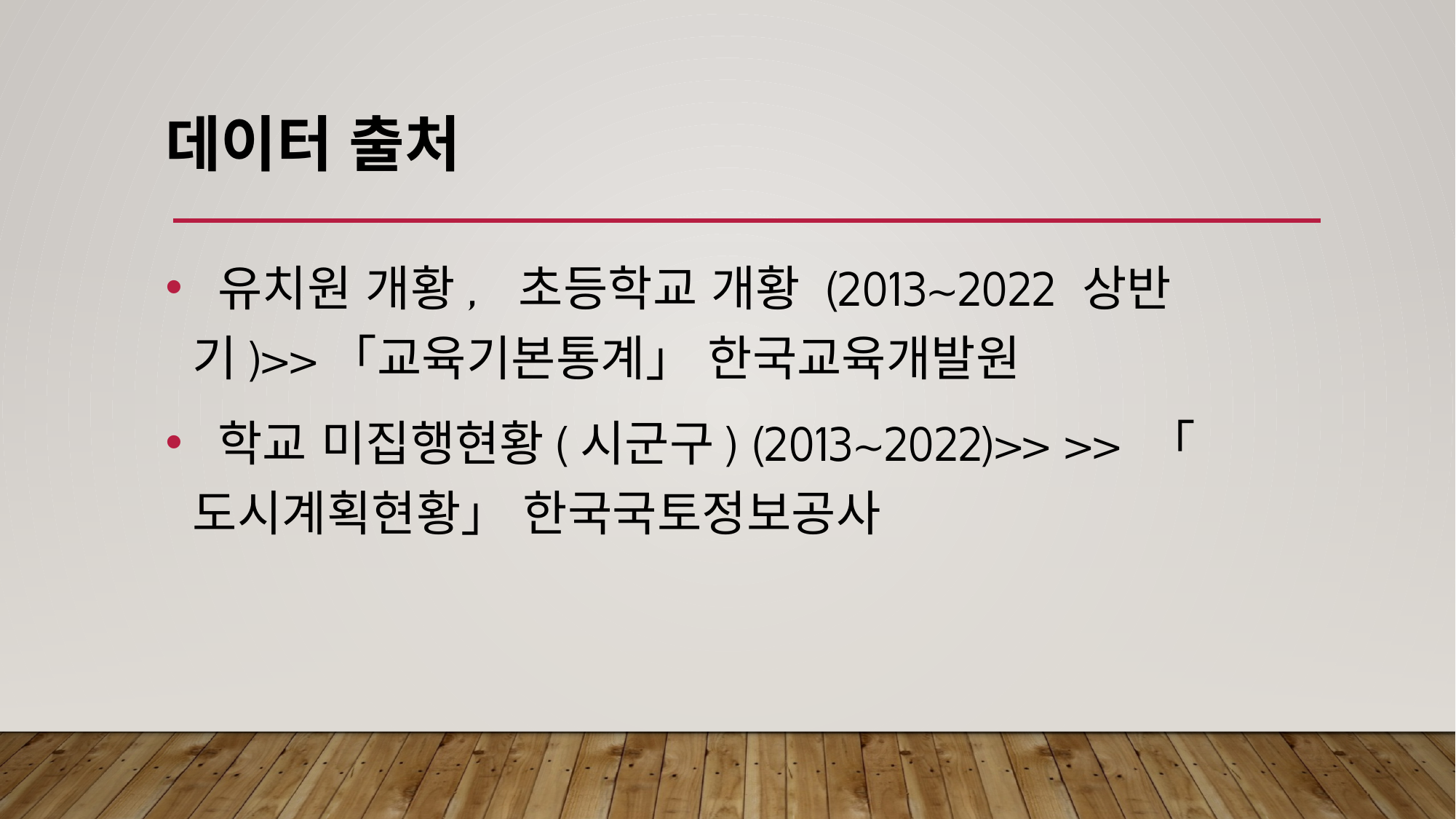

데이터 출처
 유치원 개황,  초등학교 개황 (2013~2022 상반기)>>「교육기본통계」 한국교육개발원
 학교 미집행현황(시군구) (2013~2022)>> >> 「도시계획현황」 한국국토정보공사